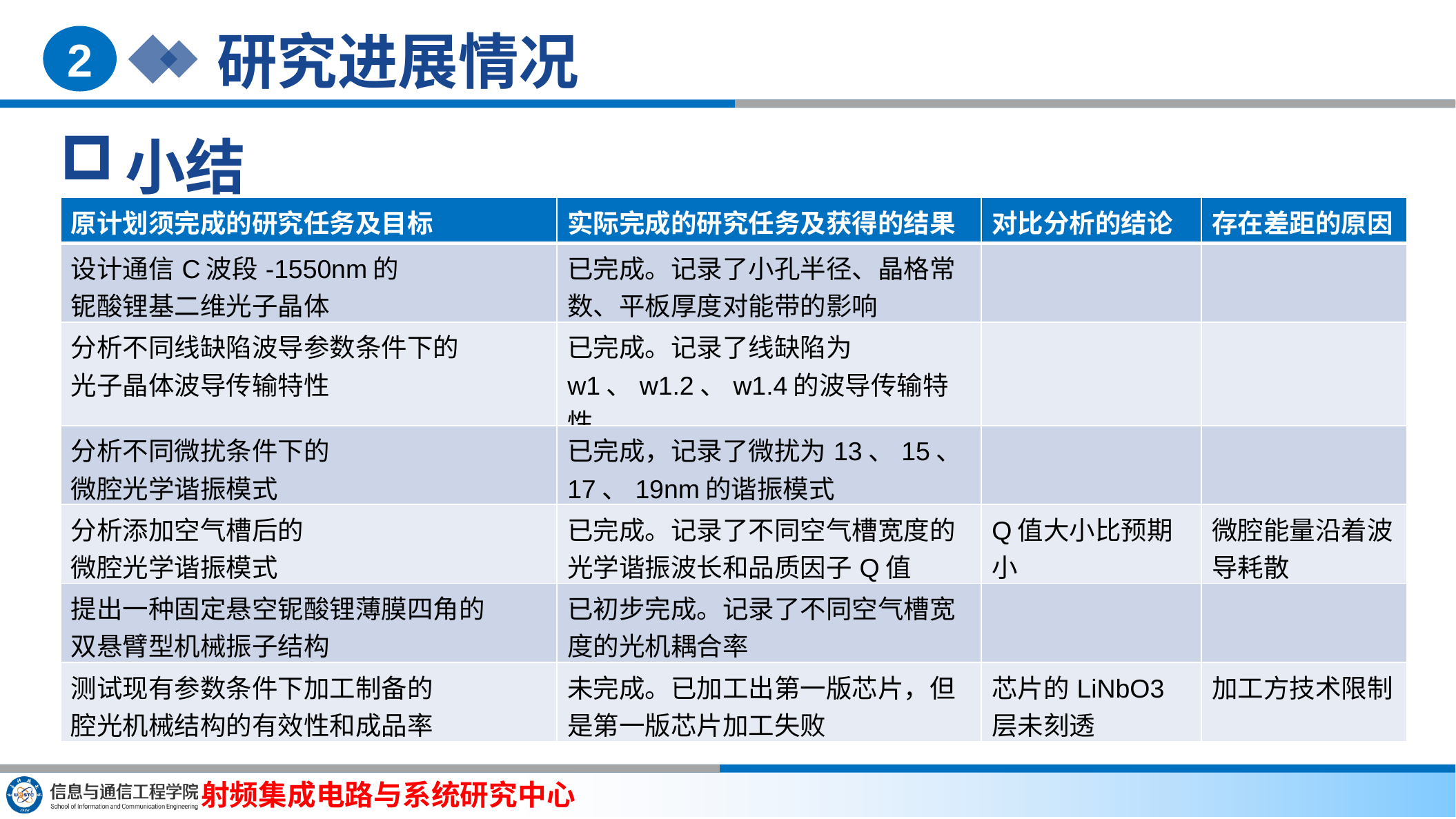

研究进展情况
2

小结
| 原计划须完成的研究任务及目标 | 实际完成的研究任务及获得的结果 | 对比分析的结论 | 存在差距的原因 |
| --- | --- | --- | --- |
| 设计通信C波段-1550nm的 铌酸锂基二维光子晶体 | 已完成。记录了小孔半径、晶格常数、平板厚度对能带的影响 |  |  |
| 分析不同线缺陷波导参数条件下的 光子晶体波导传输特性 | 已完成。记录了线缺陷为w1、w1.2、w1.4的波导传输特性 |  |  |
| 分析不同微扰条件下的 微腔光学谐振模式 | 已完成，记录了微扰为13、15、17、19nm的谐振模式 |  |  |
| 分析添加空气槽后的 微腔光学谐振模式 | 已完成。记录了不同空气槽宽度的光学谐振波长和品质因子Q值 | Q值大小比预期小 | 微腔能量沿着波导耗散 |
| 提出一种固定悬空铌酸锂薄膜四角的 双悬臂型机械振子结构 | 已初步完成。记录了不同空气槽宽度的光机耦合率 |  |  |
| 测试现有参数条件下加工制备的 腔光机械结构的有效性和成品率 | 未完成。已加工出第一版芯片，但是第一版芯片加工失败 | 芯片的LiNbO3层未刻透 | 加工方技术限制 |